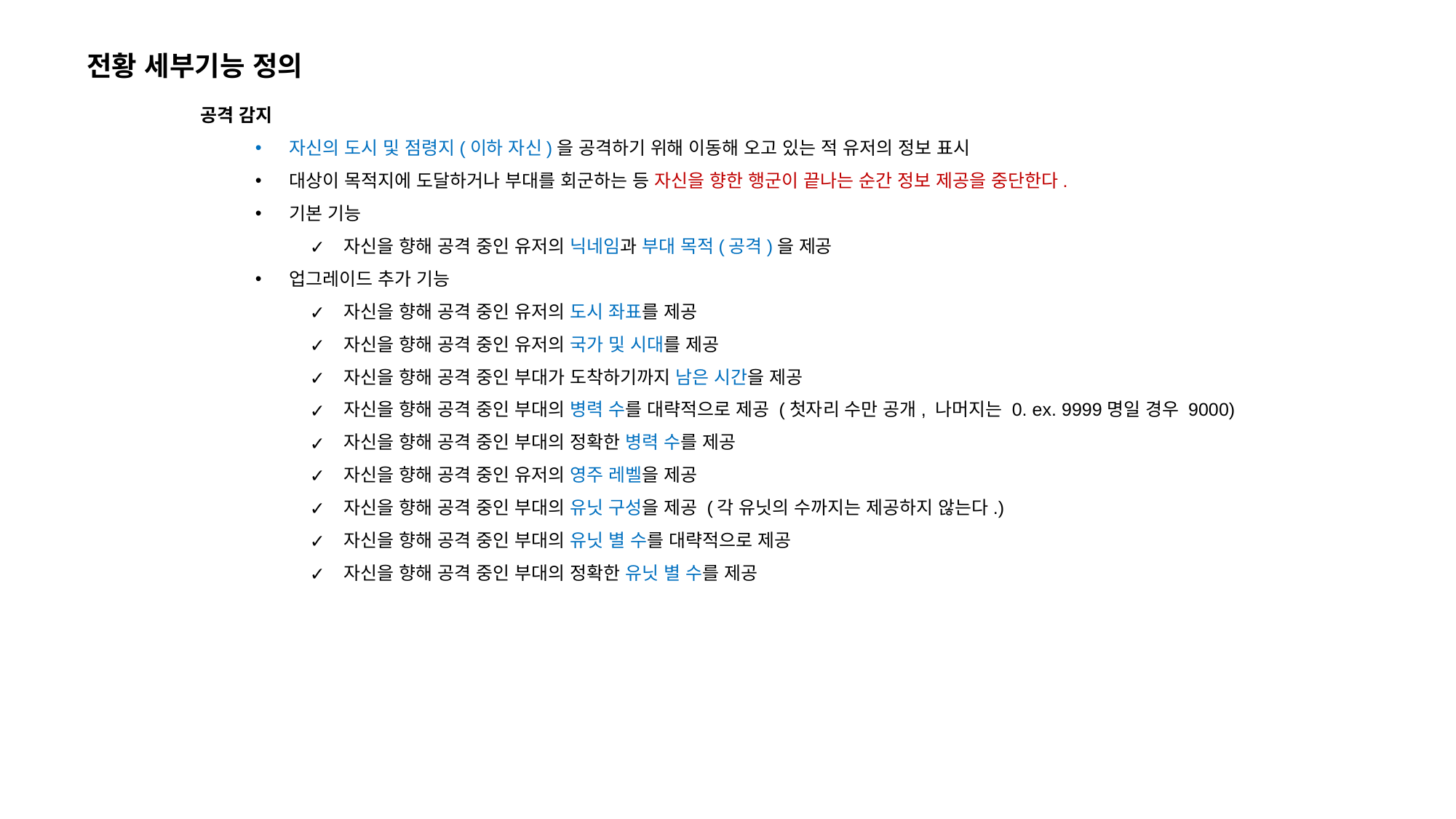

전황 세부기능 정의
공격 감지
자신의 도시 및 점령지(이하 자신)을 공격하기 위해 이동해 오고 있는 적 유저의 정보 표시
대상이 목적지에 도달하거나 부대를 회군하는 등 자신을 향한 행군이 끝나는 순간 정보 제공을 중단한다.
기본 기능
자신을 향해 공격 중인 유저의 닉네임과 부대 목적(공격)을 제공
업그레이드 추가 기능
자신을 향해 공격 중인 유저의 도시 좌표를 제공
자신을 향해 공격 중인 유저의 국가 및 시대를 제공
자신을 향해 공격 중인 부대가 도착하기까지 남은 시간을 제공
자신을 향해 공격 중인 부대의 병력 수를 대략적으로 제공 (첫자리 수만 공개, 나머지는 0. ex. 9999명일 경우 9000)
자신을 향해 공격 중인 부대의 정확한 병력 수를 제공
자신을 향해 공격 중인 유저의 영주 레벨을 제공
자신을 향해 공격 중인 부대의 유닛 구성을 제공 (각 유닛의 수까지는 제공하지 않는다.)
자신을 향해 공격 중인 부대의 유닛 별 수를 대략적으로 제공
자신을 향해 공격 중인 부대의 정확한 유닛 별 수를 제공